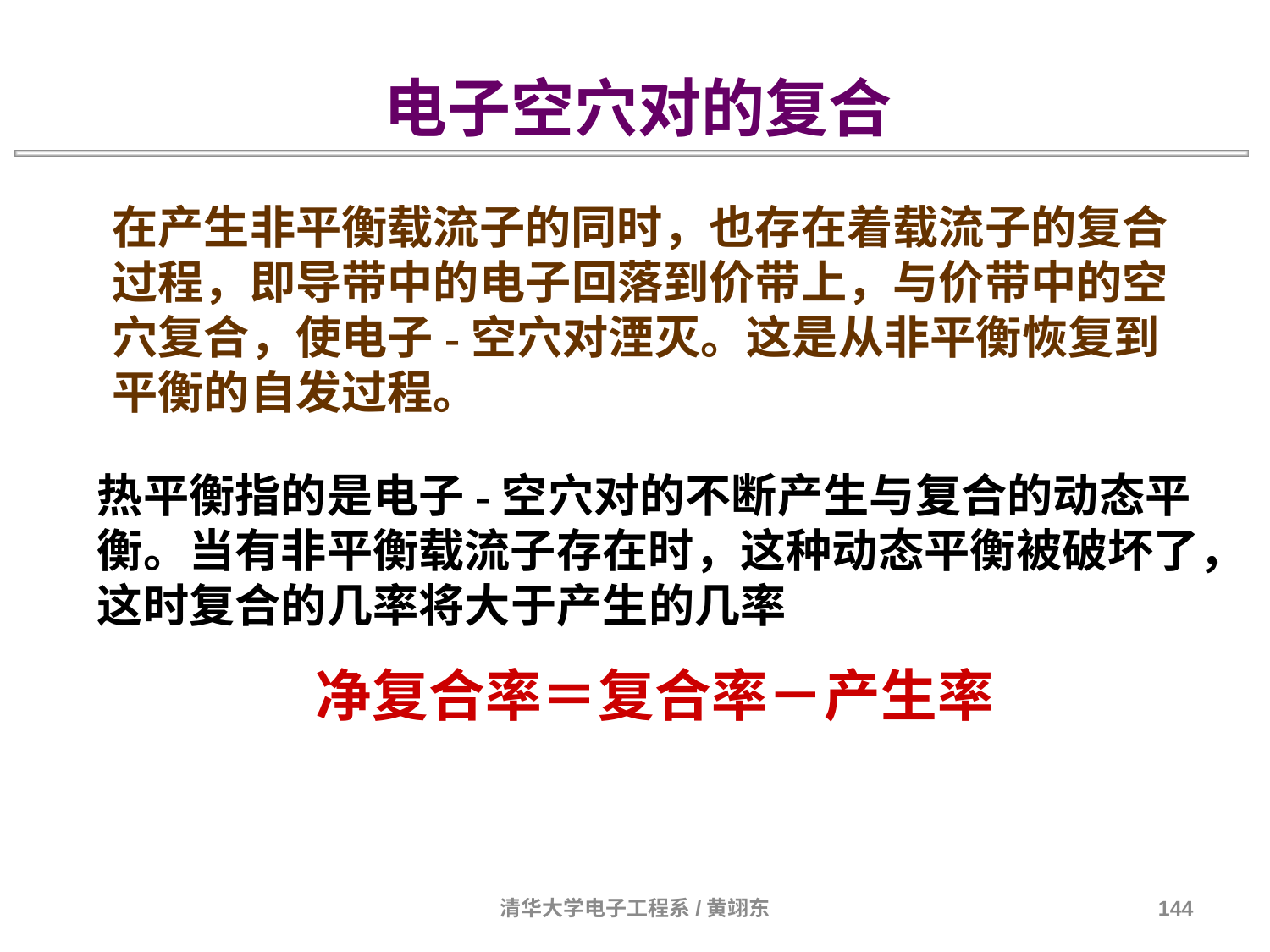

电子空穴对的复合

在产生非平衡载流子的同时，也存在着载流子的复合过程，即导带中的电子回落到价带上，与价带中的空穴复合，使电子-空穴对湮灭。这是从非平衡恢复到平衡的自发过程。
热平衡指的是电子-空穴对的不断产生与复合的动态平衡。当有非平衡载流子存在时，这种动态平衡被破坏了，这时复合的几率将大于产生的几率
                    净复合率＝复合率－产生率
清华大学电子工程系/黄翊东
144